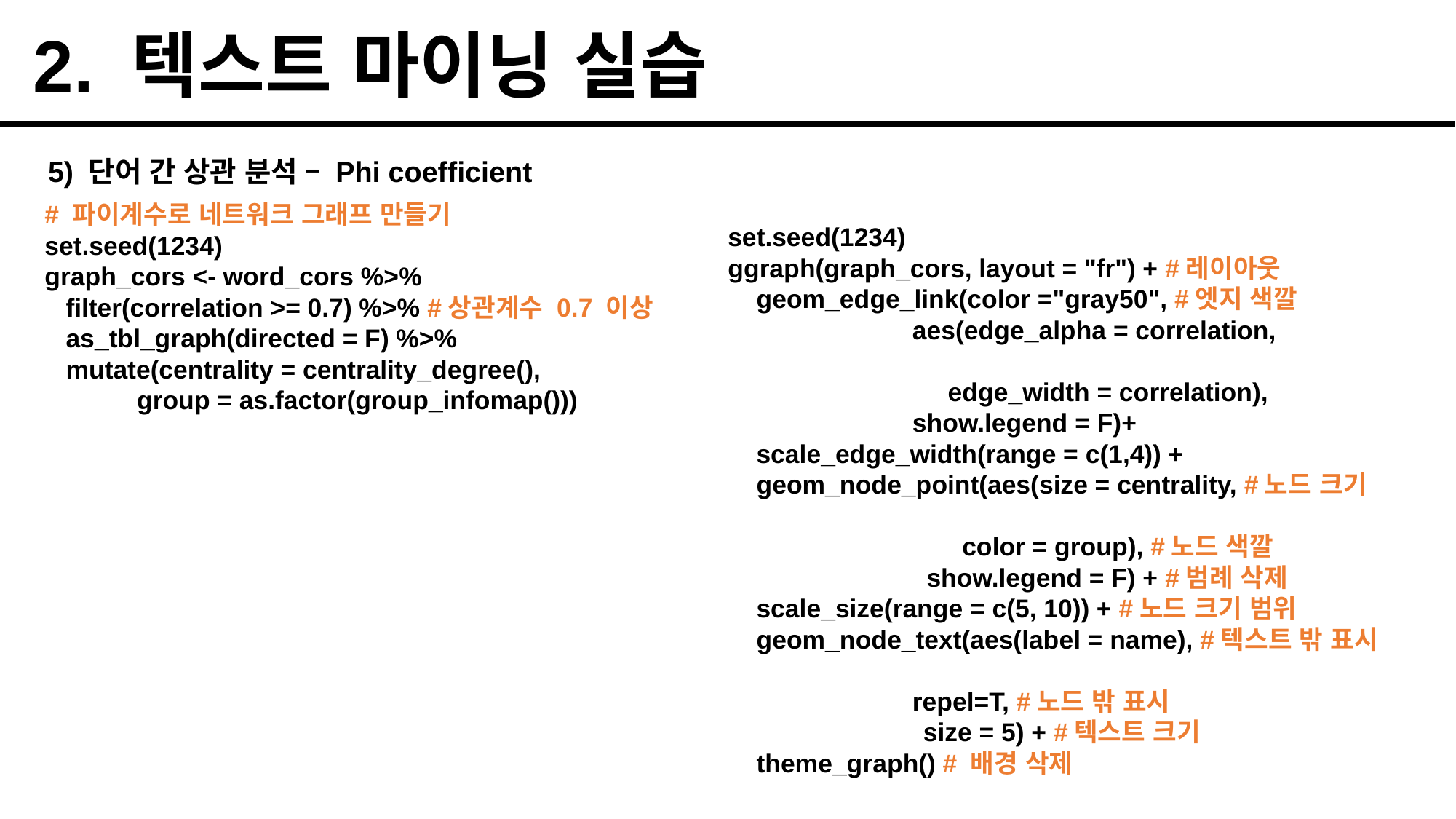

2. 텍스트 마이닝 실습
5) 단어 간 상관 분석 – Phi coefficient
# 파이계수로 네트워크 그래프 만들기
set.seed(1234)
graph_cors <- word_cors %>%
   filter(correlation >= 0.7) %>% #상관계수 0.7 이상
   as_tbl_graph(directed = F) %>%
   mutate(centrality = centrality_degree(),
             group = as.factor(group_infomap()))
set.seed(1234)
ggraph(graph_cors, layout = "fr") + #레이아웃
    geom_edge_link(color ="gray50", #엣지 색깔
                          aes(edge_alpha = correlation,
                               edge_width = correlation),
                          show.legend = F)+
    scale_edge_width(range = c(1,4)) +
    geom_node_point(aes(size = centrality, #노드 크기
                                 color = group), #노드 색깔
                            show.legend = F) + #범례 삭제
    scale_size(range = c(5, 10)) + #노드 크기 범위
    geom_node_text(aes(label = name), #텍스트 밖 표시
                          repel=T, #노드 밖 표시
                          size = 5) + #텍스트 크기
    theme_graph() # 배경 삭제